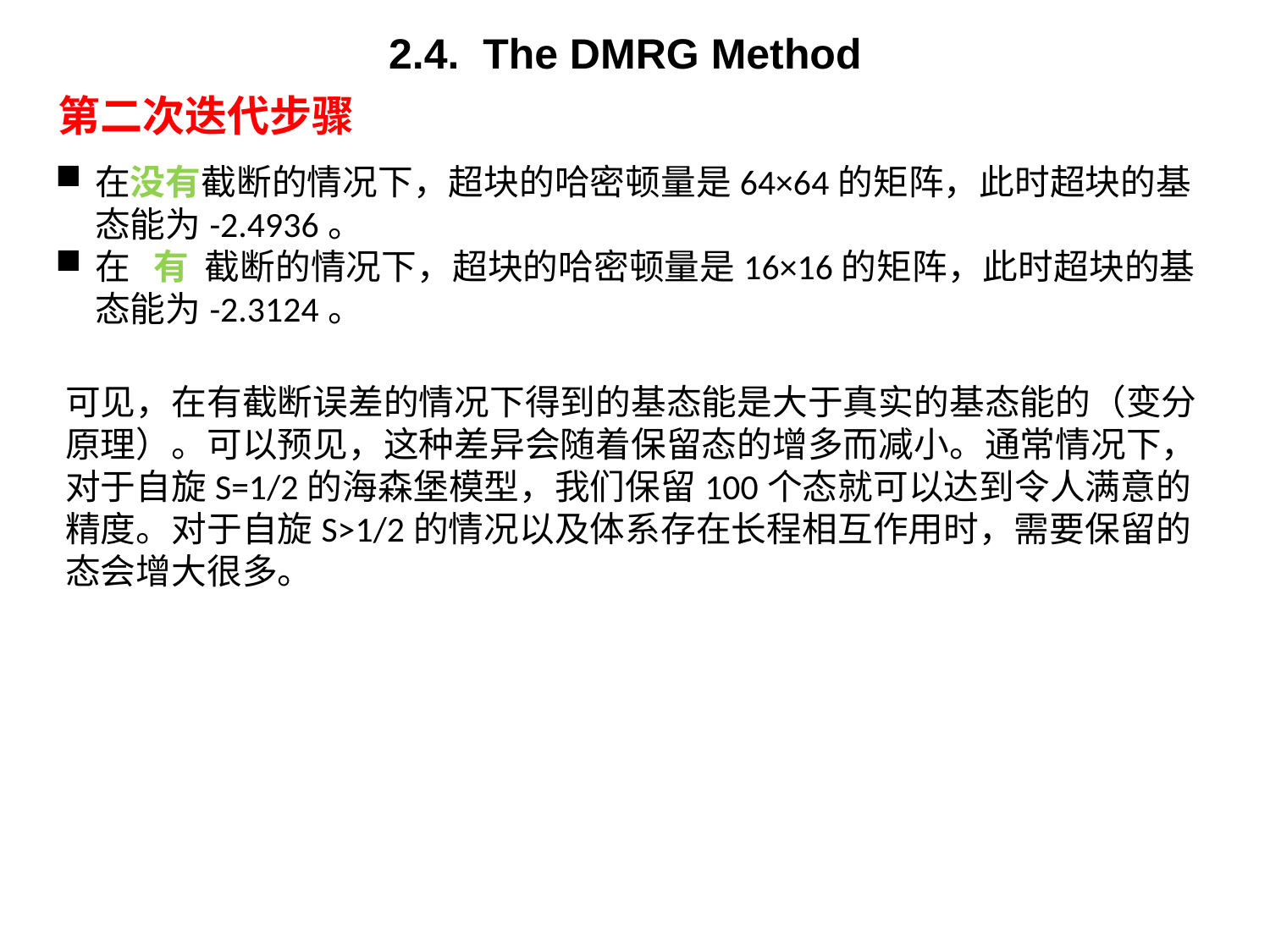

2.4.  The DMRG Method
第二次迭代步骤
在没有截断的情况下，超块的哈密顿量是64×64的矩阵，此时超块的基态能为-2.4936。
在   有  截断的情况下，超块的哈密顿量是16×16的矩阵，此时超块的基态能为-2.3124。
可见，在有截断误差的情况下得到的基态能是大于真实的基态能的（变分原理）。可以预见，这种差异会随着保留态的增多而减小。通常情况下，对于自旋S=1/2的海森堡模型，我们保留100个态就可以达到令人满意的精度。对于自旋S>1/2的情况以及体系存在长程相互作用时，需要保留的态会增大很多。